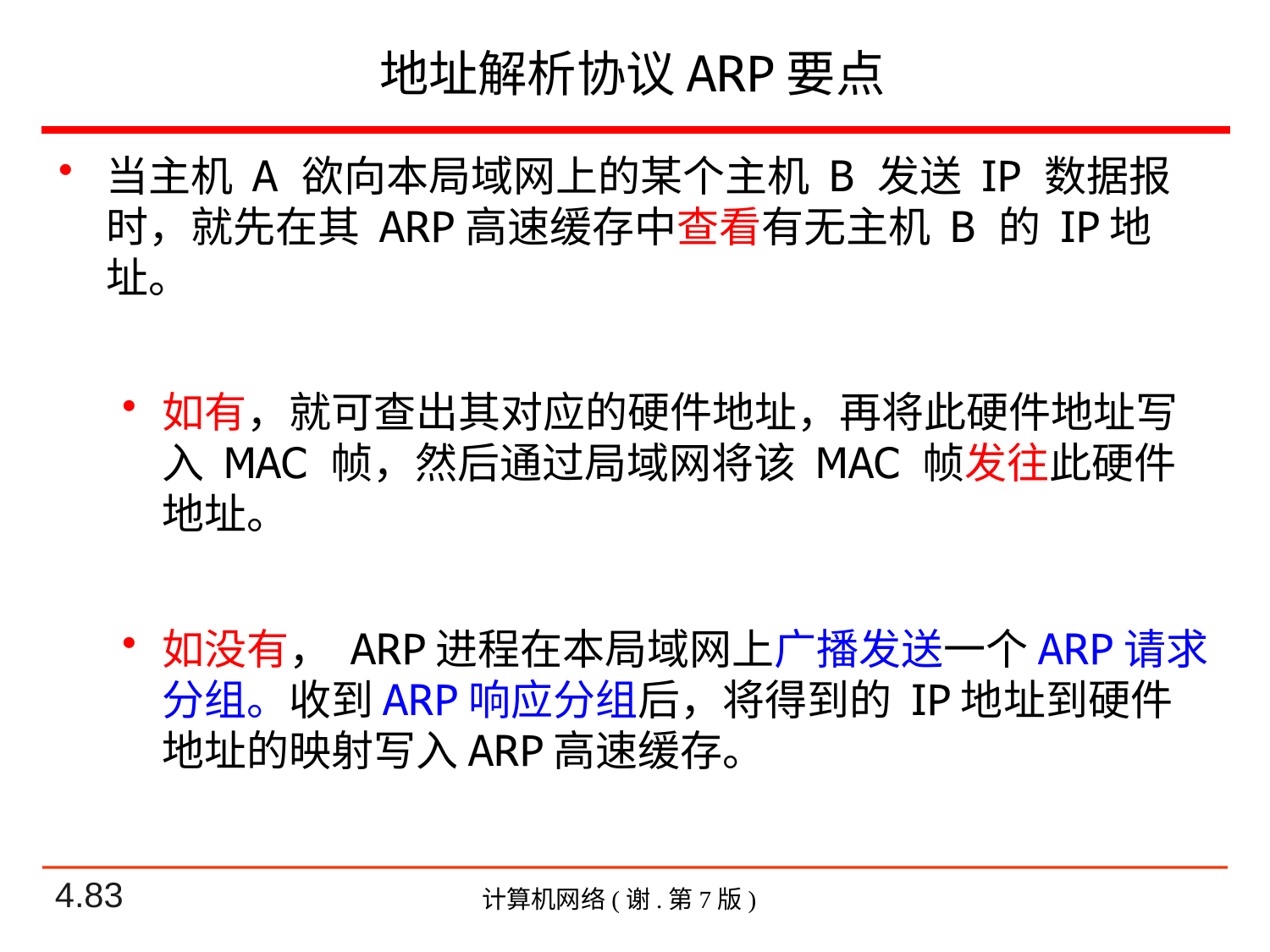

# 地址解析协议ARP要点
当主机 A 欲向本局域网上的某个主机 B 发送 IP 数据报时，就先在其 ARP高速缓存中查看有无主机 B 的 IP地址。

如有，就可查出其对应的硬件地址，再将此硬件地址写入 MAC 帧，然后通过局域网将该 MAC 帧发往此硬件地址。

如没有， ARP进程在本局域网上广播发送一个ARP请求分组。收到ARP响应分组后，将得到的 IP地址到硬件地址的映射写入ARP高速缓存。